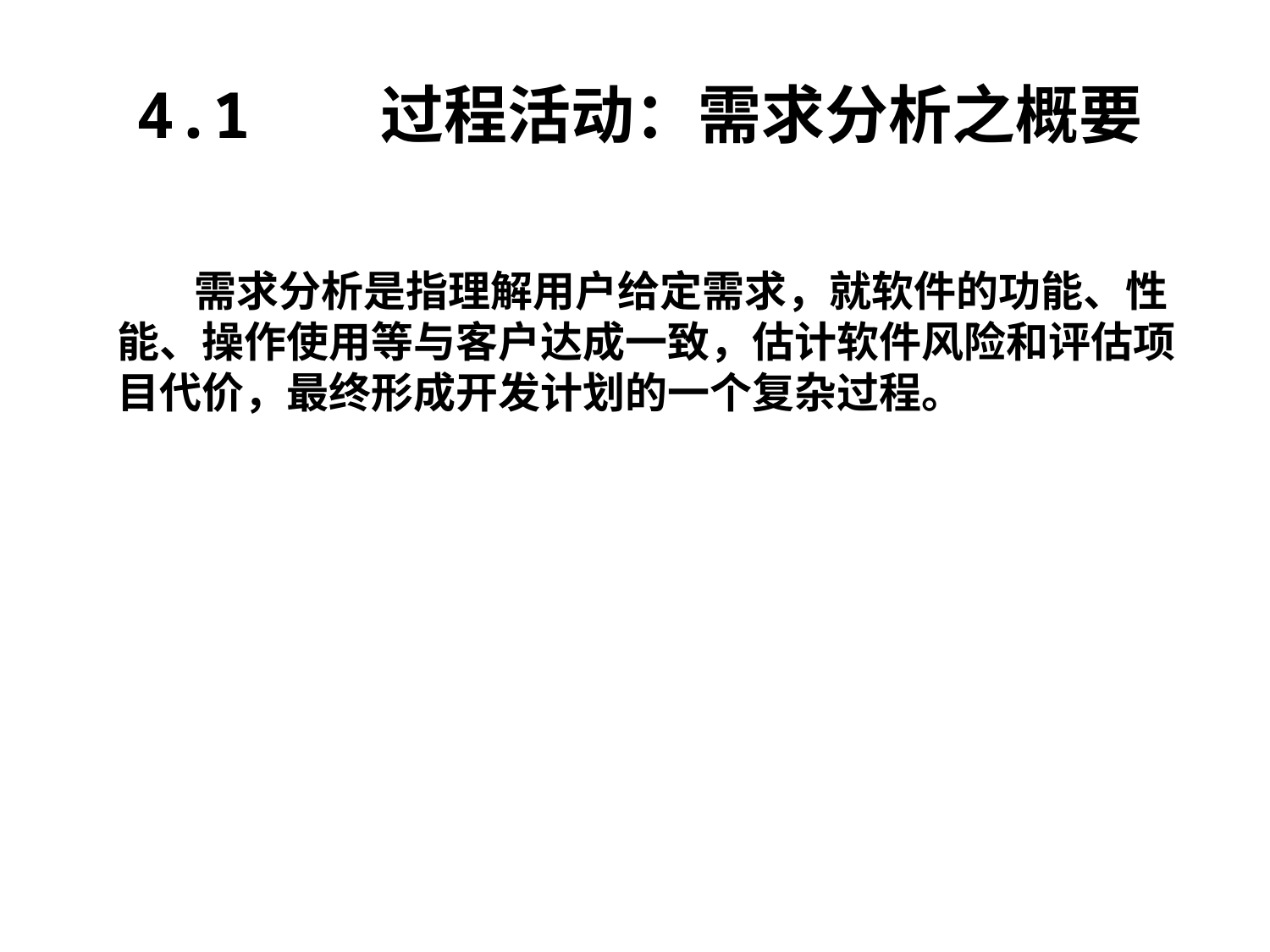

4.1   过程活动：需求分析之概要
       需求分析是指理解用户给定需求，就软件的功能、性能、操作使用等与客户达成一致，估计软件风险和评估项目代价，最终形成开发计划的一个复杂过程。